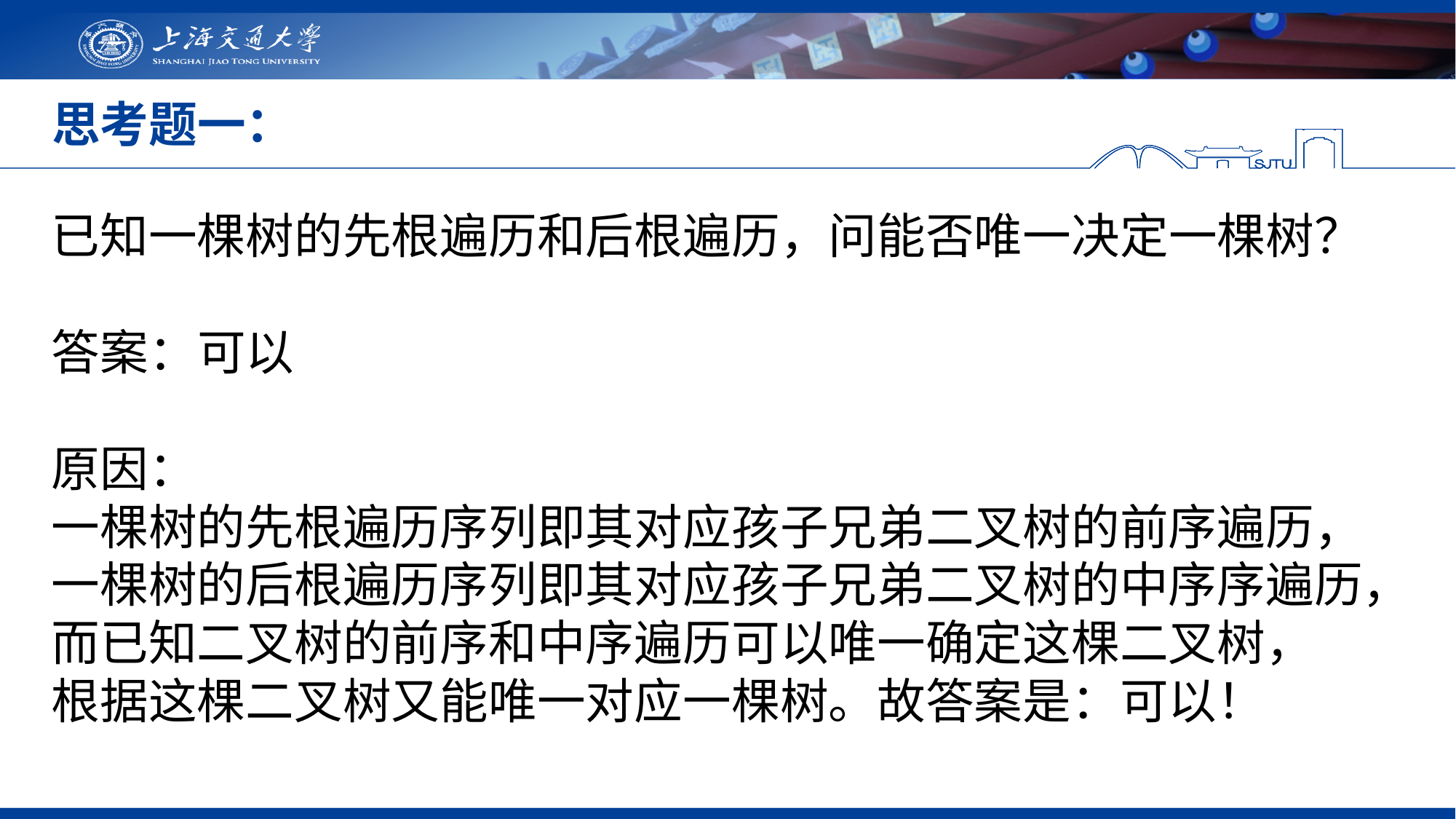

# 思考题一：
已知一棵树的先根遍历和后根遍历，问能否唯一决定一棵树？

答案：可以

原因：
一棵树的先根遍历序列即其对应孩子兄弟二叉树的前序遍历，
一棵树的后根遍历序列即其对应孩子兄弟二叉树的中序序遍历，
而已知二叉树的前序和中序遍历可以唯一确定这棵二叉树，
根据这棵二叉树又能唯一对应一棵树。故答案是：可以！